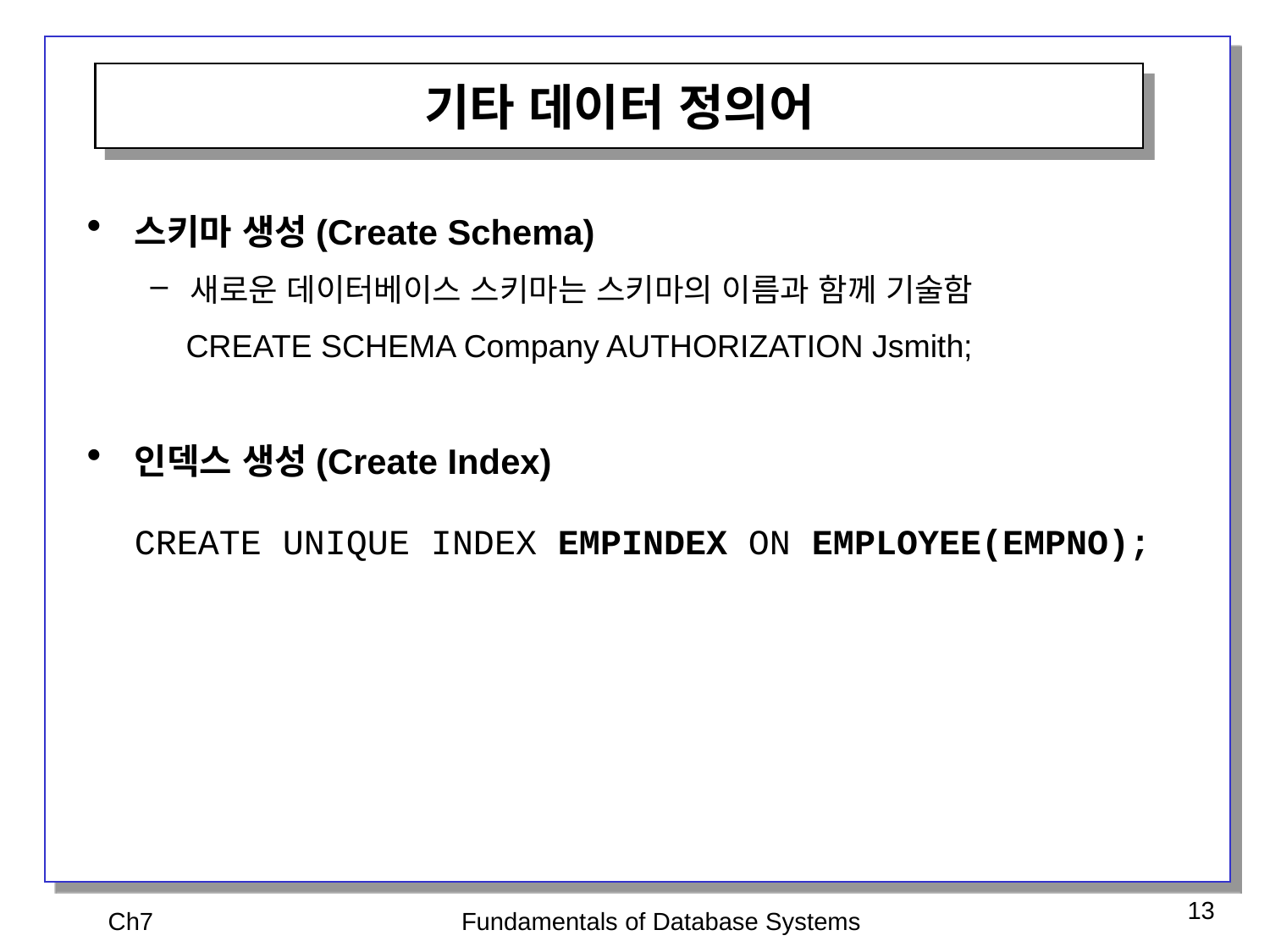

기타 데이터 정의어
스키마 생성(Create Schema)
새로운 데이터베이스 스키마는 스키마의 이름과 함께 기술함
    CREATE SCHEMA Company AUTHORIZATION Jsmith;

인덱스 생성(Create Index)
	CREATE UNIQUE INDEX EMPINDEX ON EMPLOYEE(EMPNO);

Ch7
Fundamentals of Database Systems
13